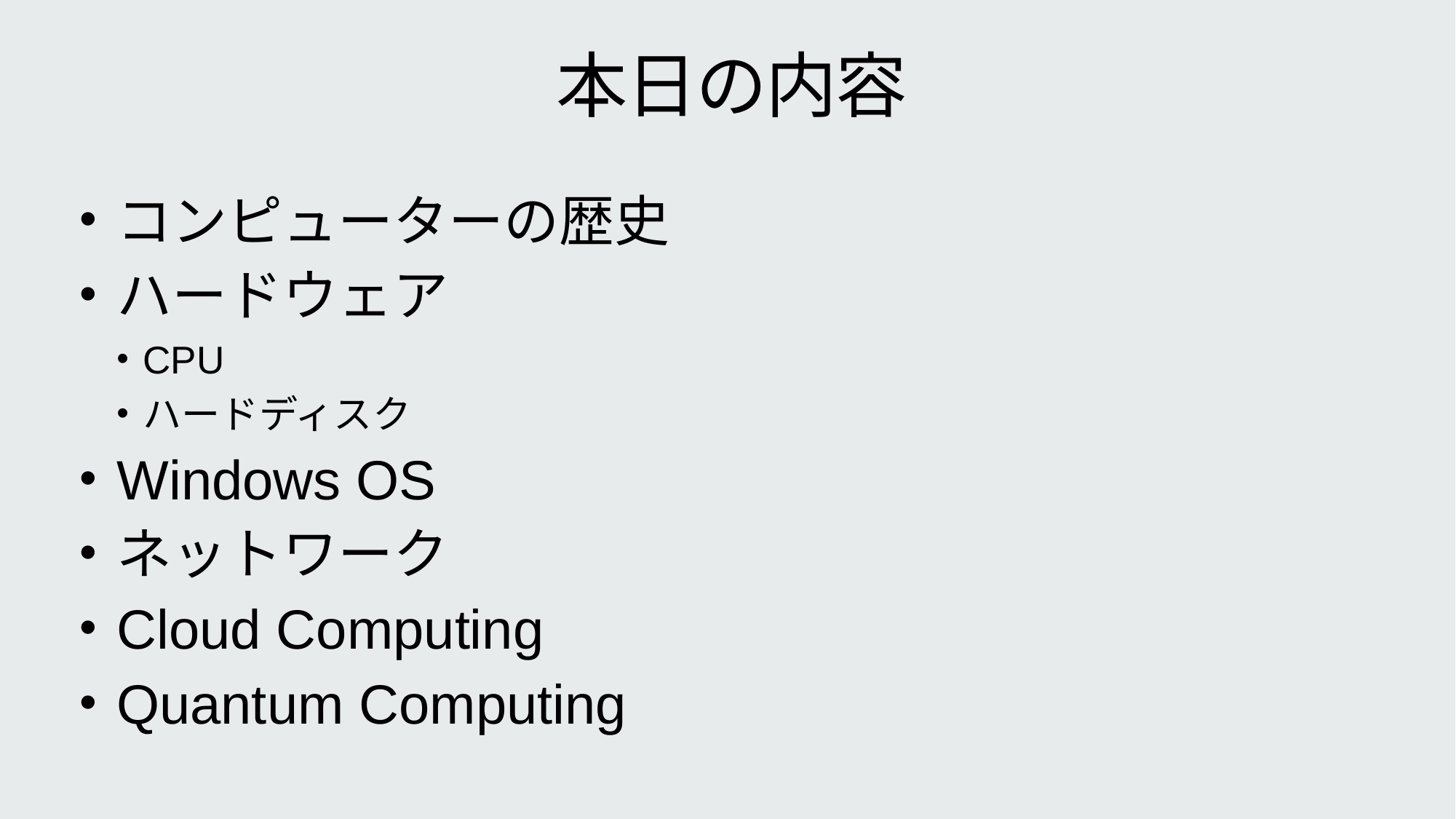

# 本日の内容
コンピューターの歴史
ハードウェア
CPU
ハードディスク
Windows OS
ネットワーク
Cloud Computing
Quantum Computing